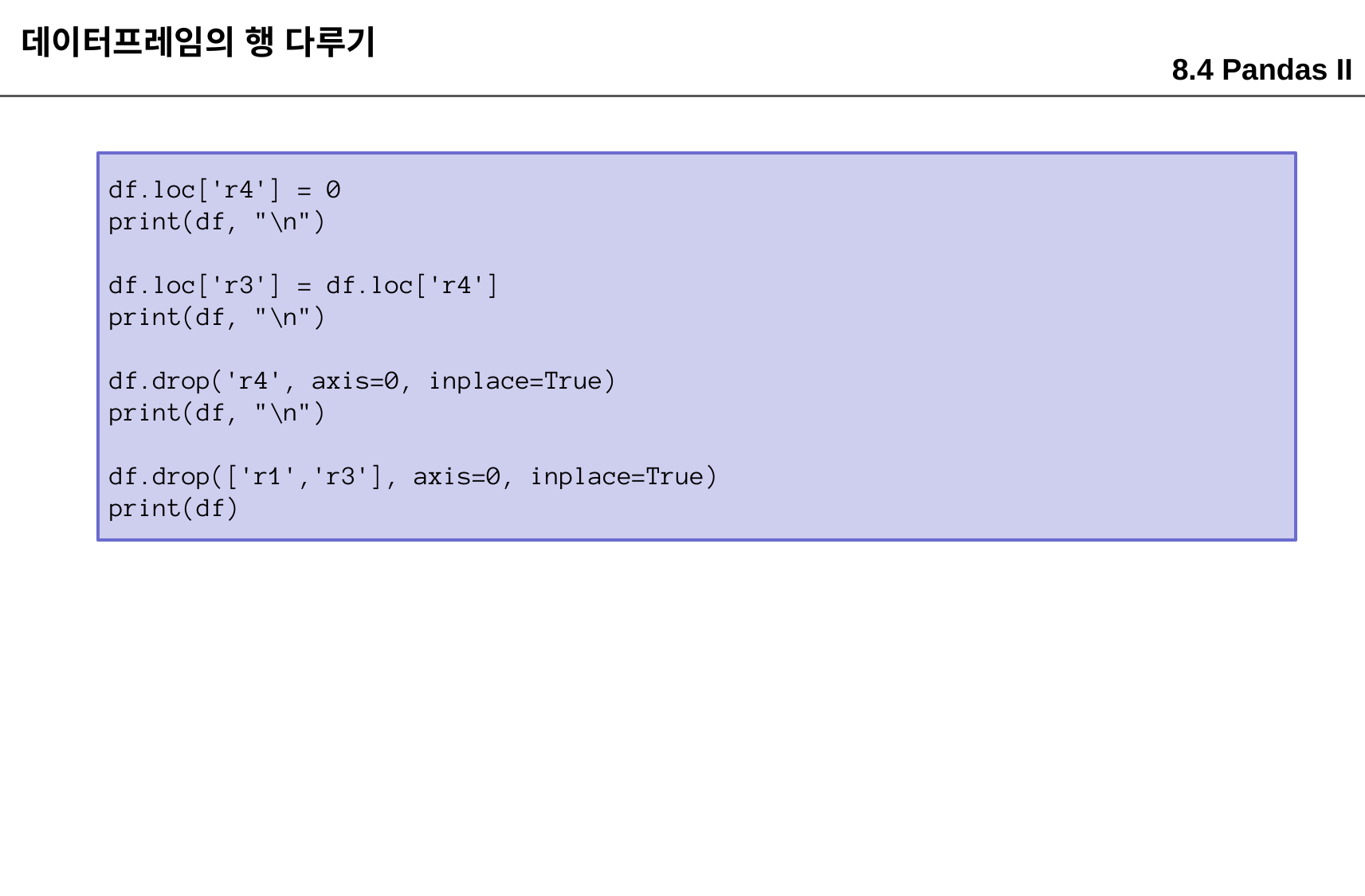

데이터프레임의 행 다루기
8.4 Pandas II
df.loc['r4'] = 0
print(df, "\n")

df.loc['r3'] = df.loc['r4']
print(df, "\n")

df.drop('r4', axis=0, inplace=True)
print(df, "\n")

df.drop(['r1','r3'], axis=0, inplace=True)
print(df)